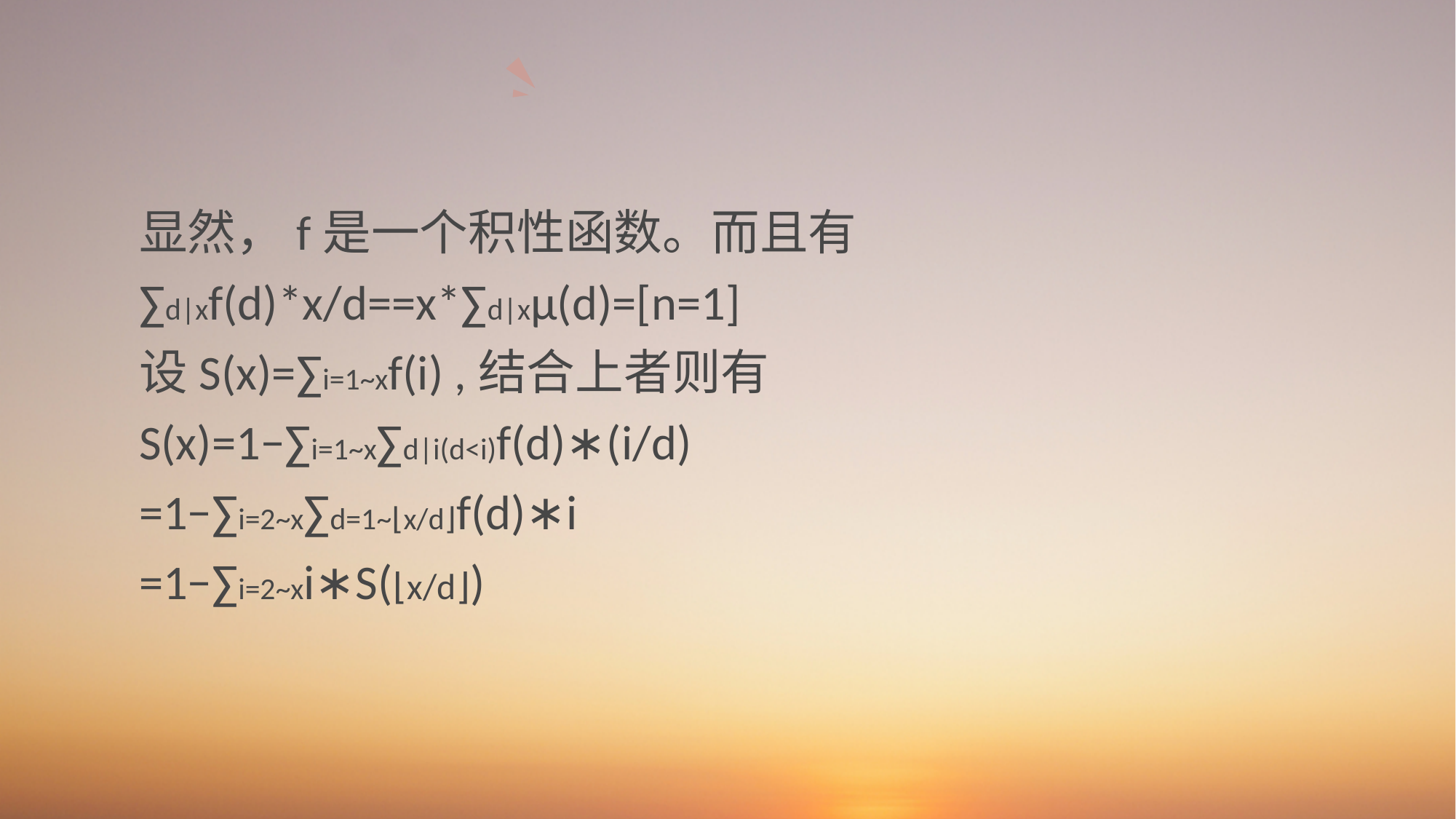

显然，f是一个积性函数。而且有
∑d|xf(d)*x/d==x*∑d|xμ(d)=[n=1]
设S(x)=∑i=1~xf(i) ,结合上者则有
S(x)=1−∑i=1~x∑d|i(d<i)f(d)∗(i/d)
=1−∑i=2~x∑d=1~⌊x/d⌋f(d)∗i
=1−∑i=2~xi∗S(⌊x/d⌋)